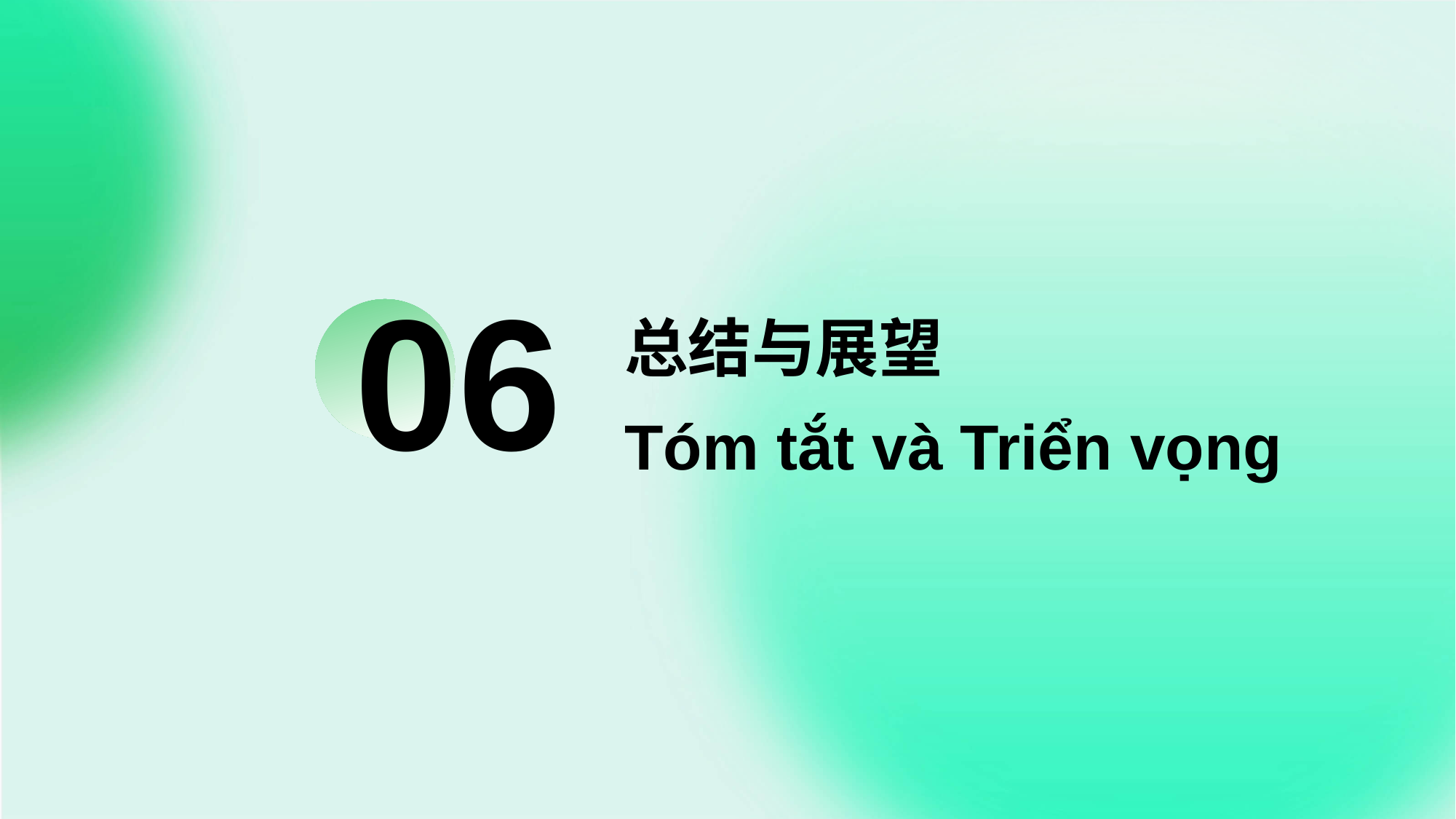

06
总结与展望
Tóm tắt và Triển vọng